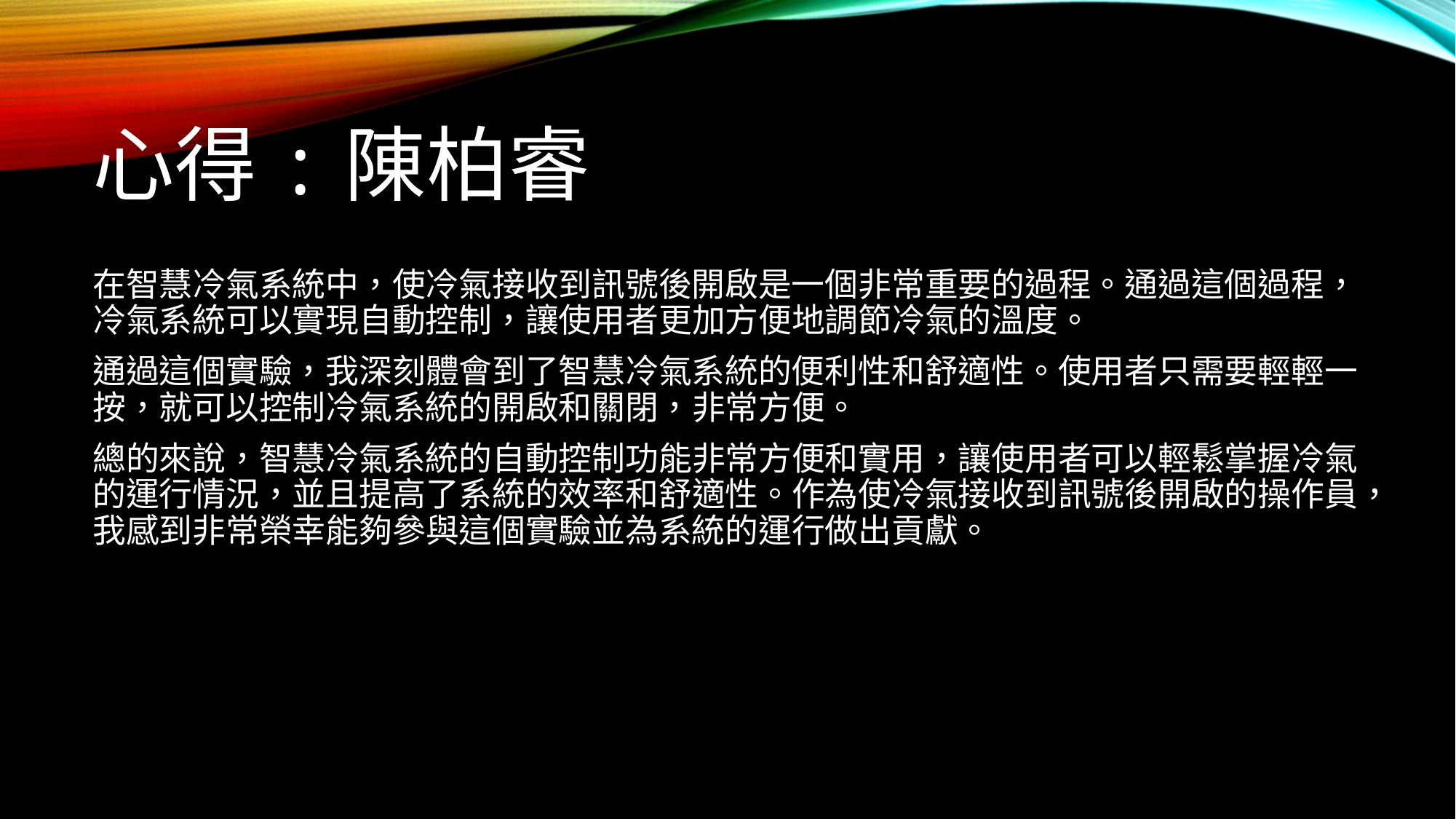

# 心得:陳柏睿
在智慧冷氣系統中，使冷氣接收到訊號後開啟是一個非常重要的過程。通過這個過程，冷氣系統可以實現自動控制，讓使用者更加方便地調節冷氣的溫度。
通過這個實驗，我深刻體會到了智慧冷氣系統的便利性和舒適性。使用者只需要輕輕一按，就可以控制冷氣系統的開啟和關閉，非常方便。
總的來說，智慧冷氣系統的自動控制功能非常方便和實用，讓使用者可以輕鬆掌握冷氣的運行情況，並且提高了系統的效率和舒適性。作為使冷氣接收到訊號後開啟的操作員，我感到非常榮幸能夠參與這個實驗並為系統的運行做出貢獻。